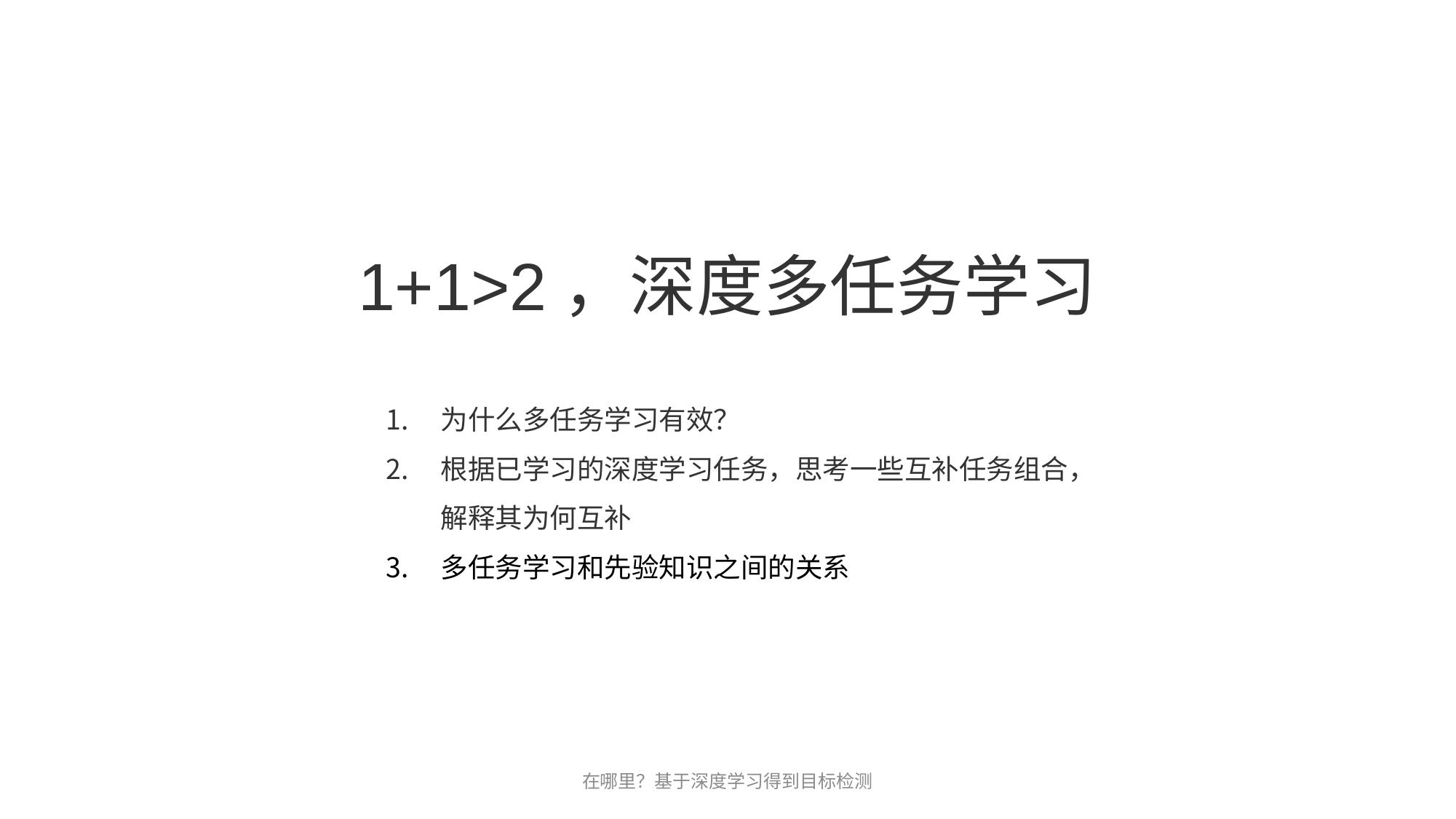

1+1>2，深度多任务学习
为什么多任务学习有效？
根据已学习的深度学习任务，思考一些互补任务组合，解释其为何互补
多任务学习和先验知识之间的关系
在哪里？基于深度学习得到目标检测